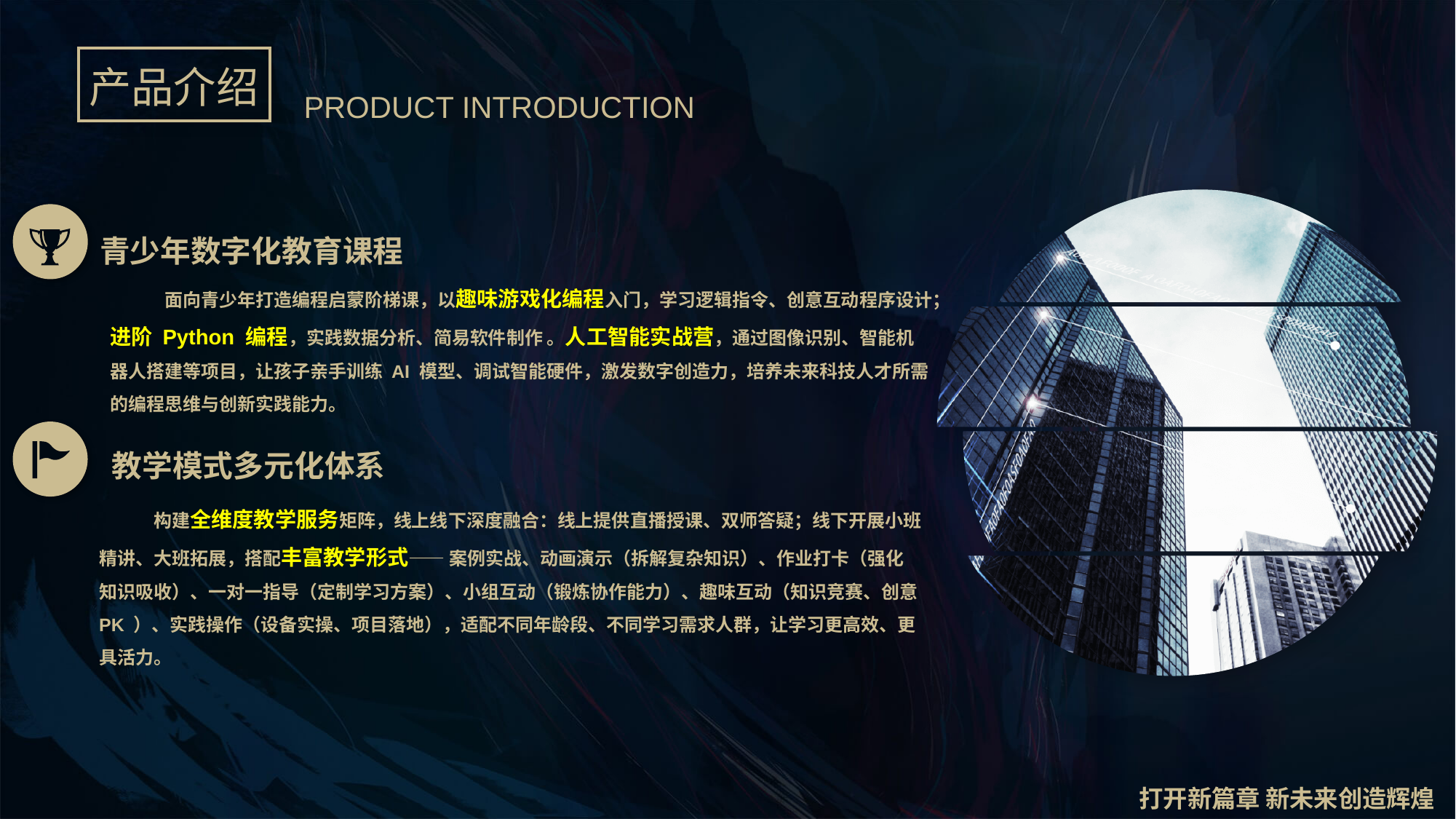

产品介绍
PRODUCT INTRODUCTION

青少年数字化教育课程
面向青少年打造编程启蒙阶梯课，以趣味游戏化编程入门，学习逻辑指令、创意互动程序设计；进阶 Python 编程，实践数据分析、简易软件制作 。人工智能实战营，通过图像识别、智能机器人搭建等项目，让孩子亲手训练 AI 模型、调试智能硬件，激发数字创造力，培养未来科技人才所需的编程思维与创新实践能力。

教学模式多元化体系
构建全维度教学服务矩阵，线上线下深度融合：线上提供直播授课、双师答疑；线下开展小班精讲、大班拓展，搭配丰富教学形式—— 案例实战、动画演示（拆解复杂知识）、作业打卡（强化知识吸收）、一对一指导（定制学习方案）、小组互动（锻炼协作能力）、趣味互动（知识竞赛、创意 PK ）、实践操作（设备实操、项目落地），适配不同年龄段、不同学习需求人群，让学习更高效、更具活力。
打开新篇章 新未来创造辉煌